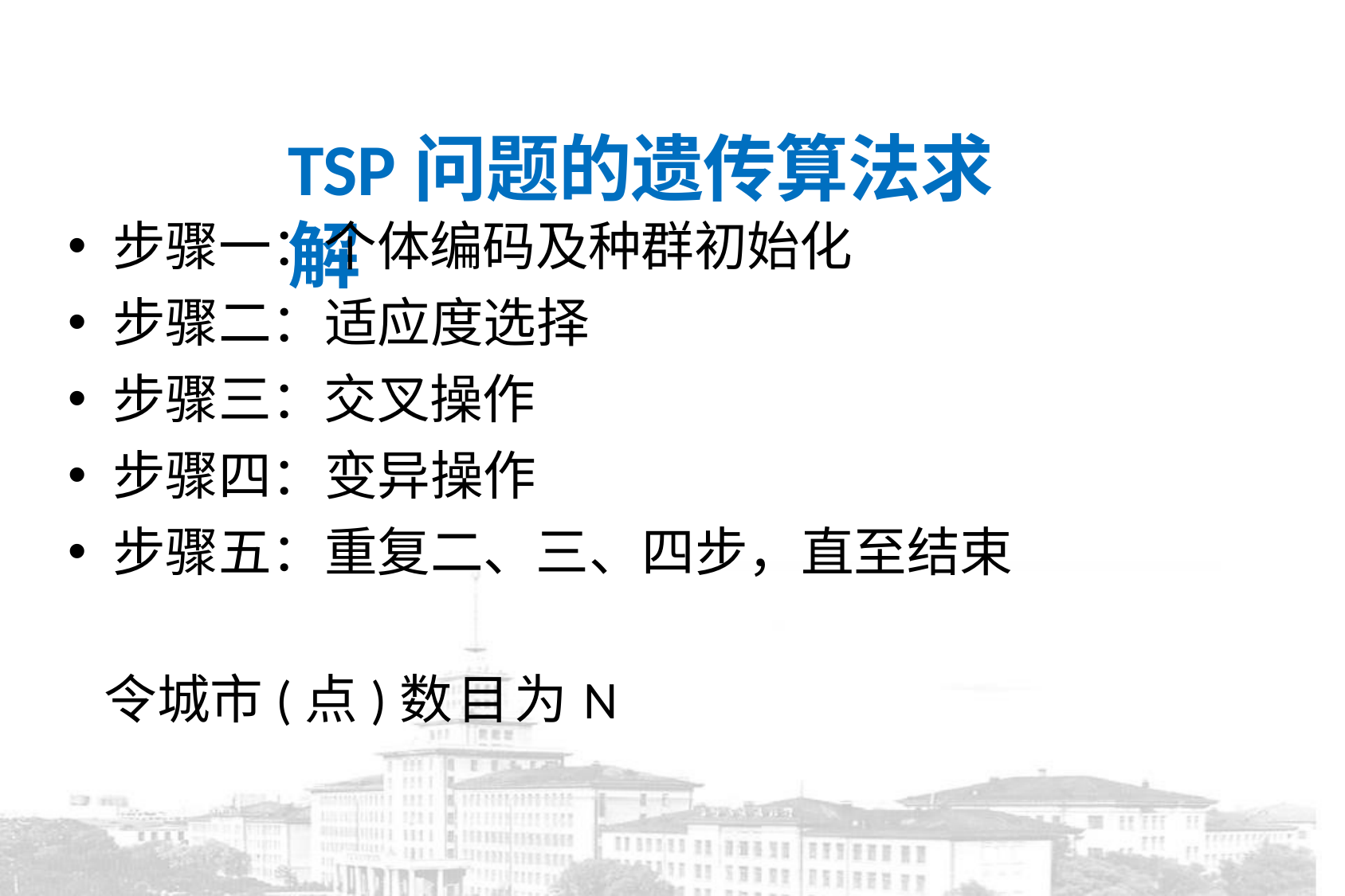

# TSP问题的遗传算法求解
步骤一：个体编码及种群初始化
步骤二：适应度选择
步骤三：交叉操作
步骤四：变异操作
步骤五：重复二、三、四步，直至结束

令城市(点)数目为N